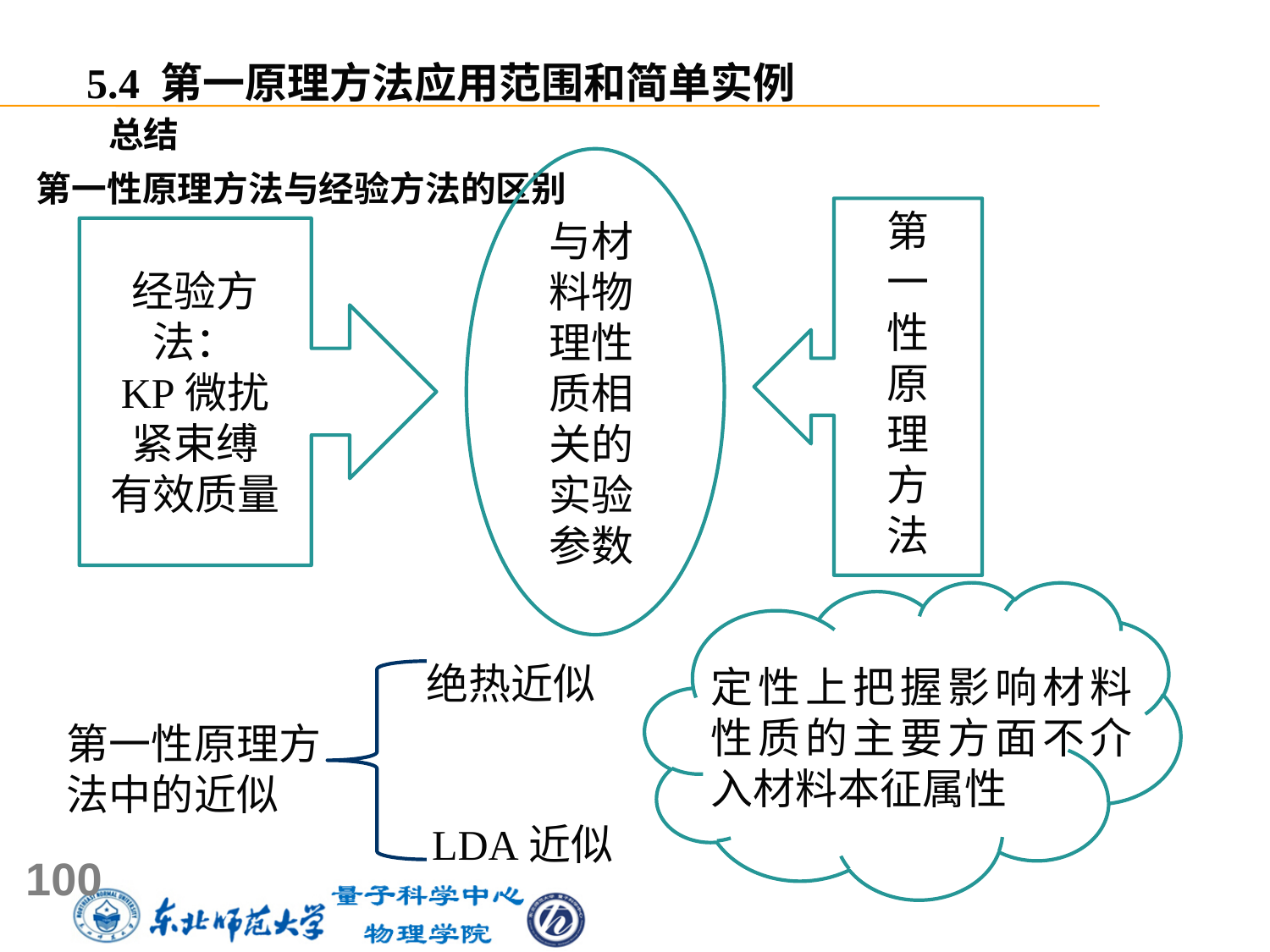

5.4 第一原理方法应用范围和简单实例

总结

第一性原理方法与经验方法的区别

第
一
性
原
理
方
法
与材
料物
理性
质相
关的
实验
参数
经验方法：
KP微扰
紧束缚
有效质量

绝热近似
定性上把握影响材料性质的主要方面不介入材料本征属性

第一性原理方
法中的近似
LDA近似
100